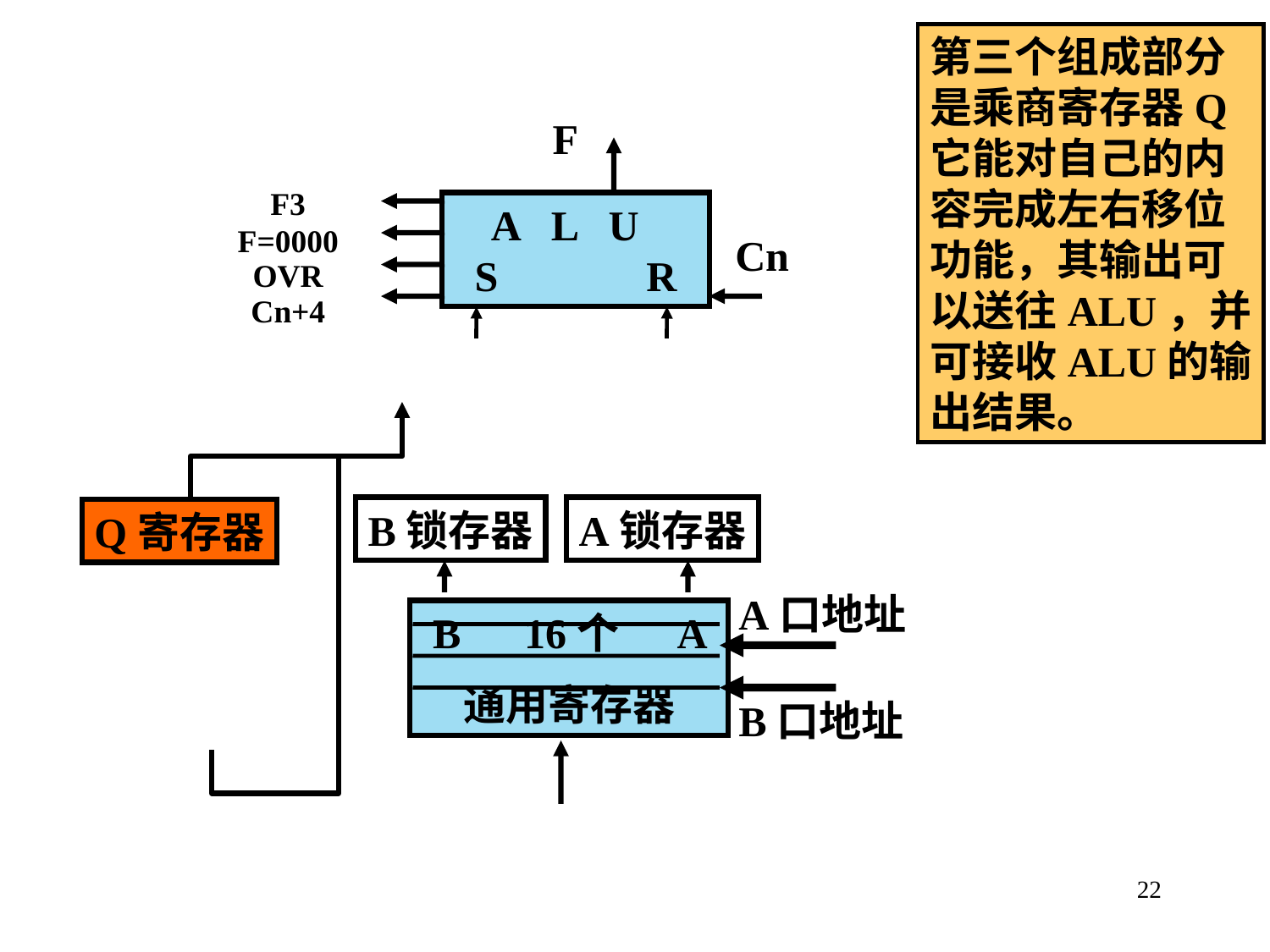

第三个组成部分
是乘商寄存器Q
它能对自己的内
容完成左右移位
功能，其输出可
以送往ALU，并
可接收ALU的输
出结果。
F

F3
F=0000
OVR
Cn+4
  A   L   U     S              R

Cn

B锁存器
A锁存器
Q寄存器

A口地址
 B      16个     A
通用寄存器

B口地址

22